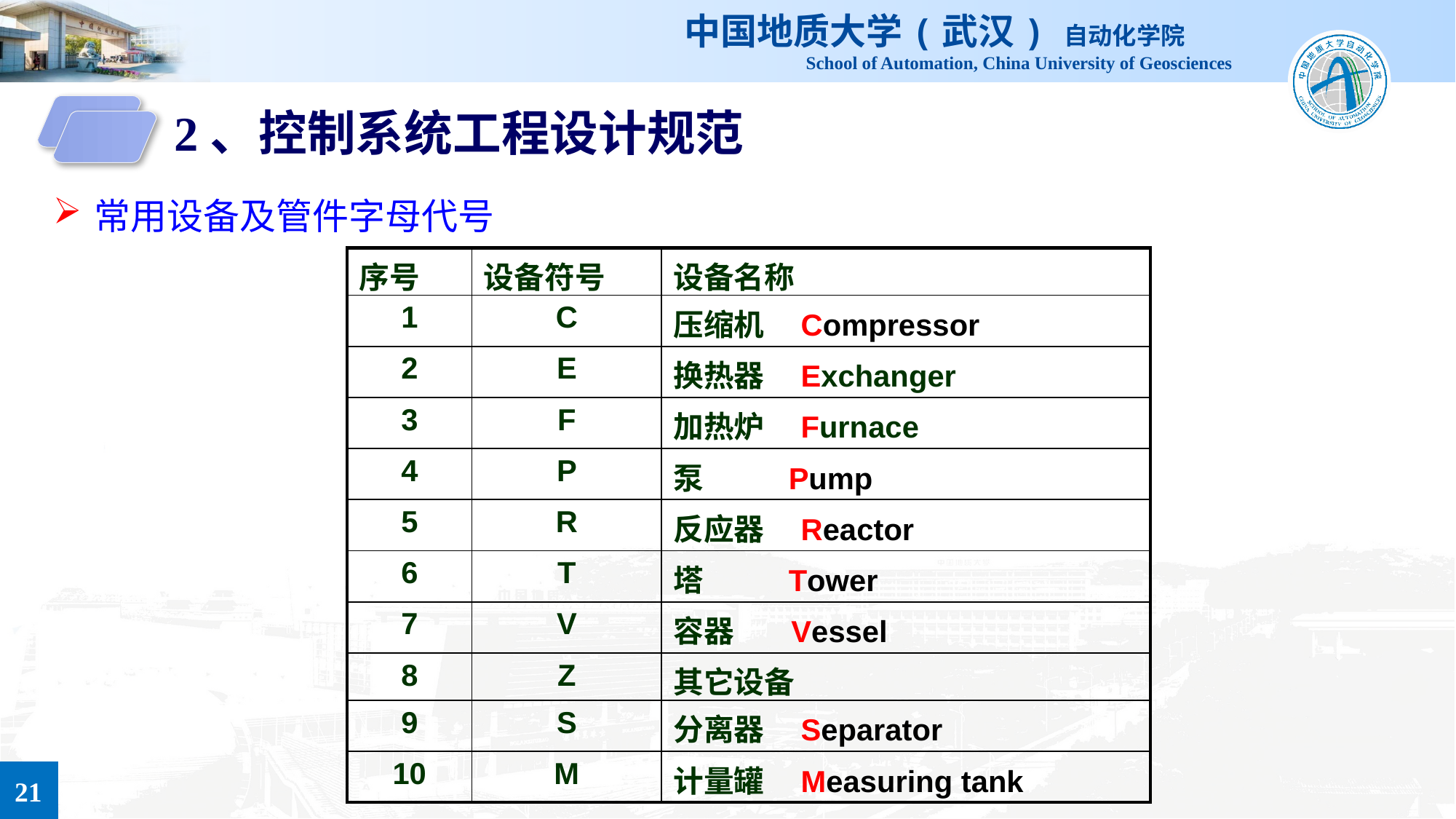

2、控制系统工程设计规范
常用设备及管件字母代号
| 序号 | 设备符号 | 设备名称 |
| --- | --- | --- |
| 1 | C | 压缩机 Compressor |
| 2 | E | 换热器 Exchanger |
| 3 | F | 加热炉 Furnace |
| 4 | P | 泵 Pump |
| 5 | R | 反应器 Reactor |
| 6 | T | 塔 Tower |
| 7 | V | 容器 Vessel |
| 8 | Z | 其它设备 |
| 9 | S | 分离器 Separator |
| 10 | M | 计量罐 Measuring tank |
21